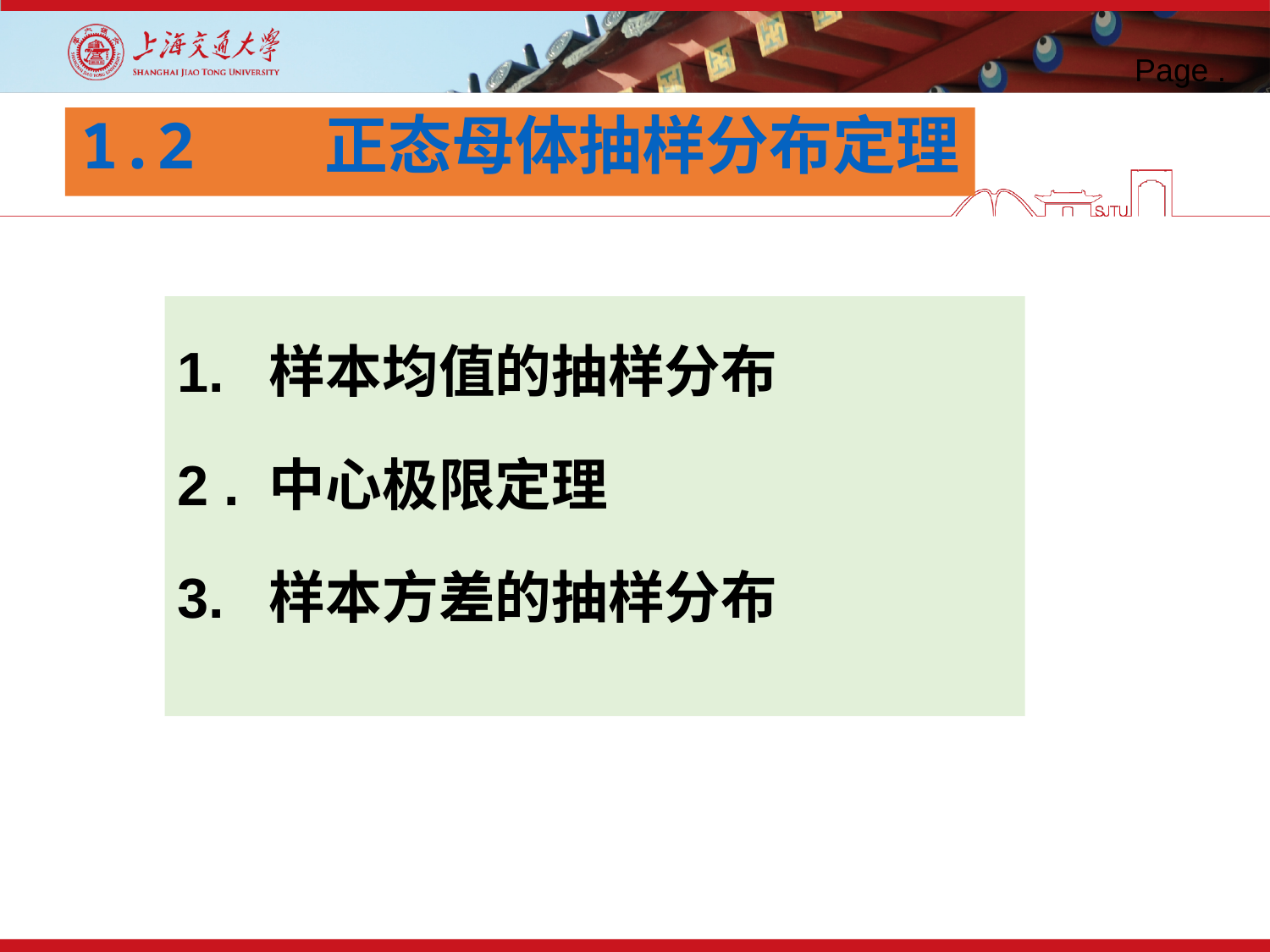

# 1.2   正态母体抽样分布定理

1.  样本均值的抽样分布
2 . 中心极限定理
3.  样本方差的抽样分布